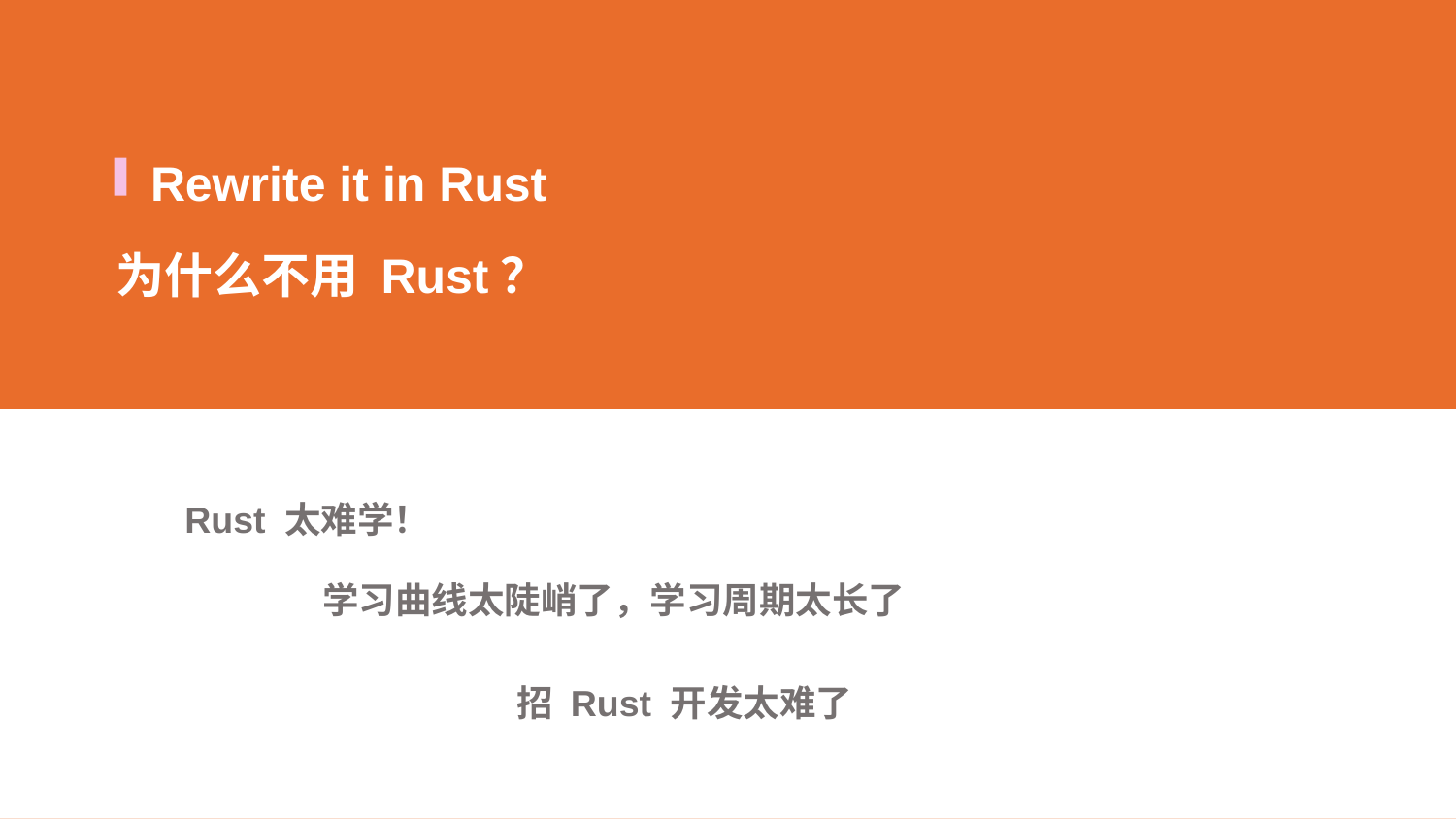

Rewrite it in Rust

为什么不用 Rust？

Rust 太难学！
学习曲线太陡峭了，学习周期太长了
招 Rust 开发太难了